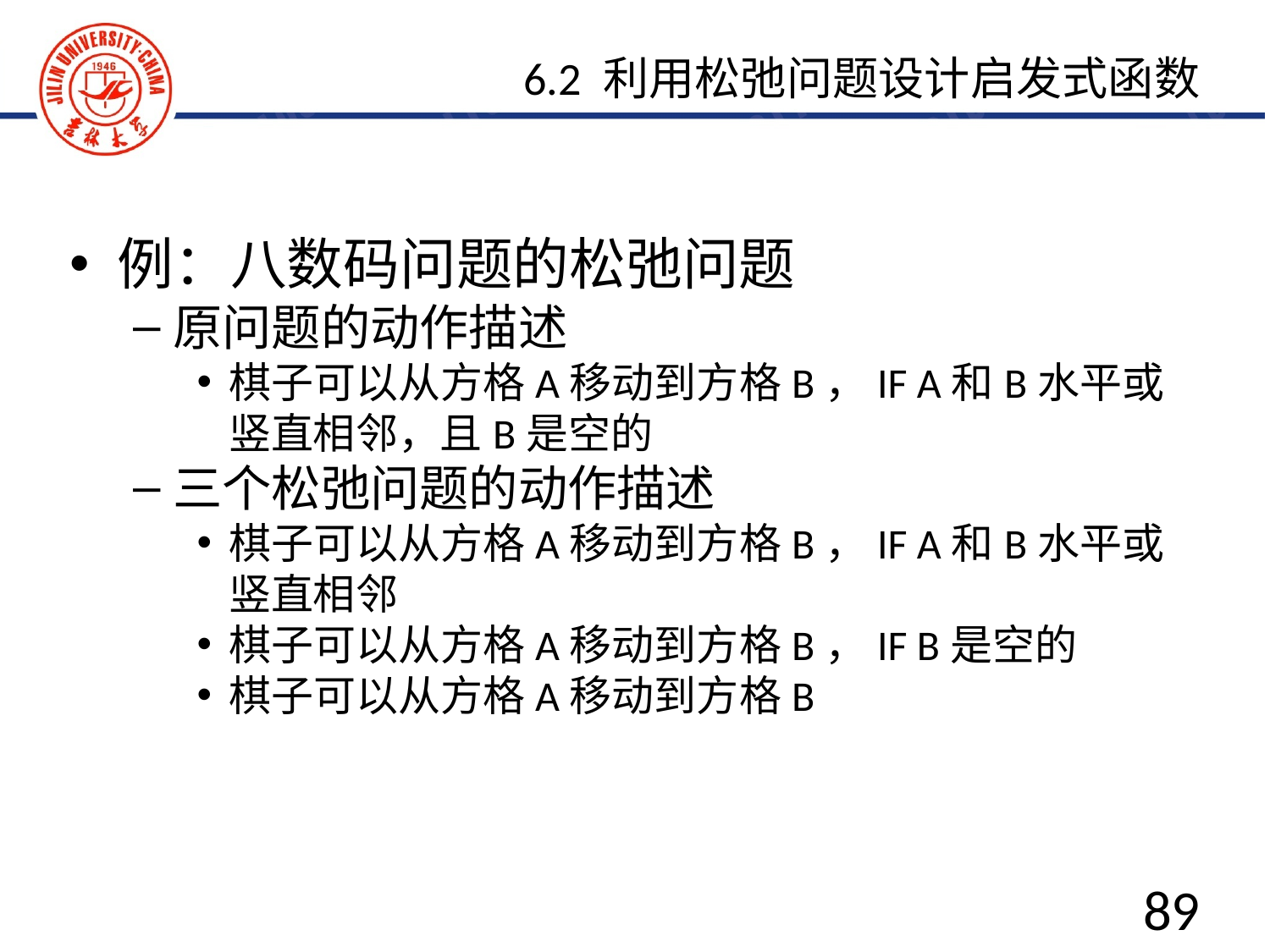

6.2 利用松弛问题设计启发式函数
例：八数码问题的松弛问题
原问题的动作描述
棋子可以从方格A移动到方格B，IF A和B水平或竖直相邻，且B是空的
三个松弛问题的动作描述
棋子可以从方格A移动到方格B，IF A和B水平或竖直相邻
棋子可以从方格A移动到方格B，IF B是空的
棋子可以从方格A移动到方格B
89